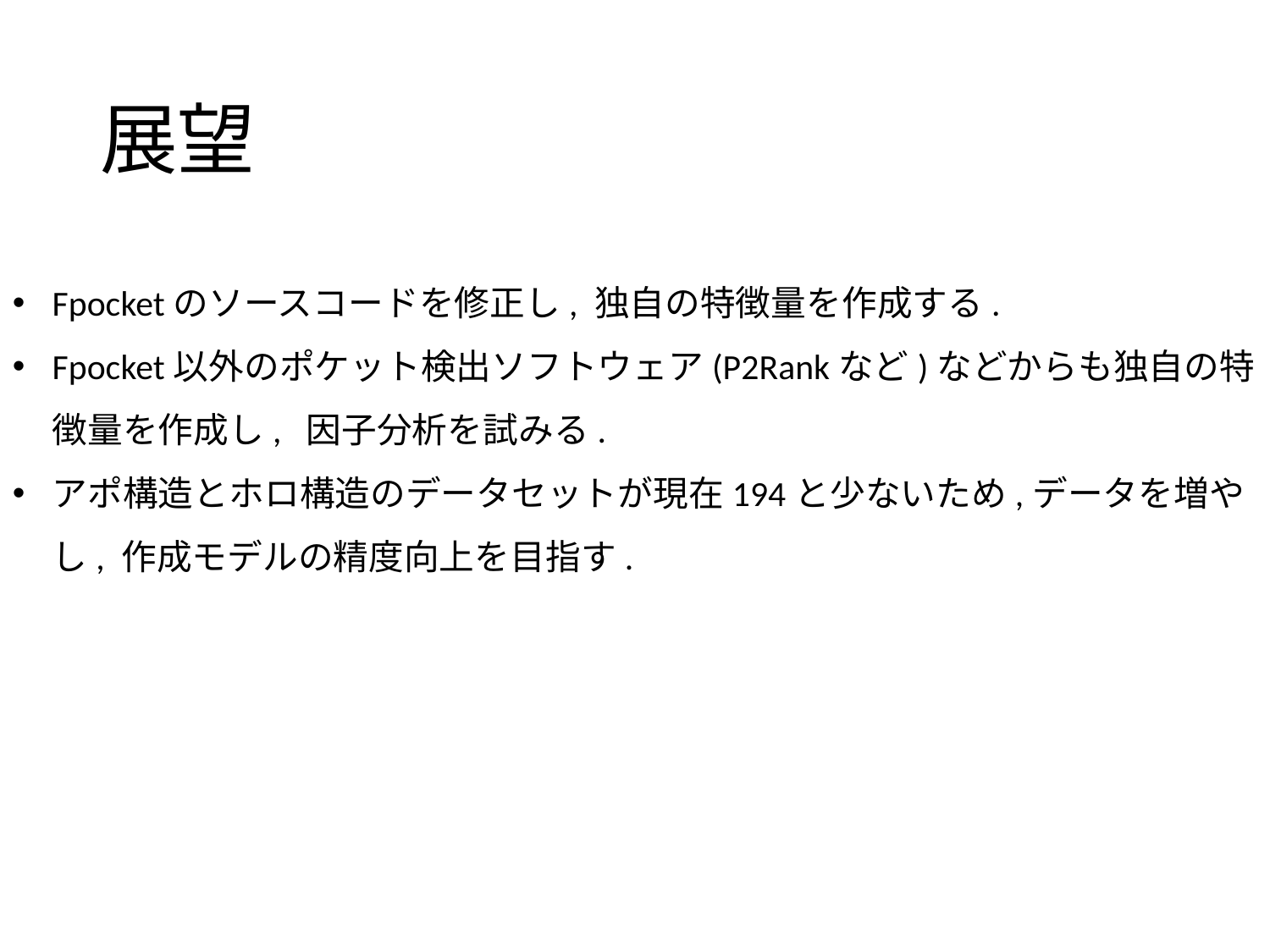

# 展望
Fpocketのソースコードを修正し, 独自の特徴量を作成する.
Fpocket以外のポケット検出ソフトウェア(P2Rankなど)などからも独自の特徴量を作成し,  因子分析を試みる.
アポ構造とホロ構造のデータセットが現在194と少ないため,データを増やし, 作成モデルの精度向上を目指す.